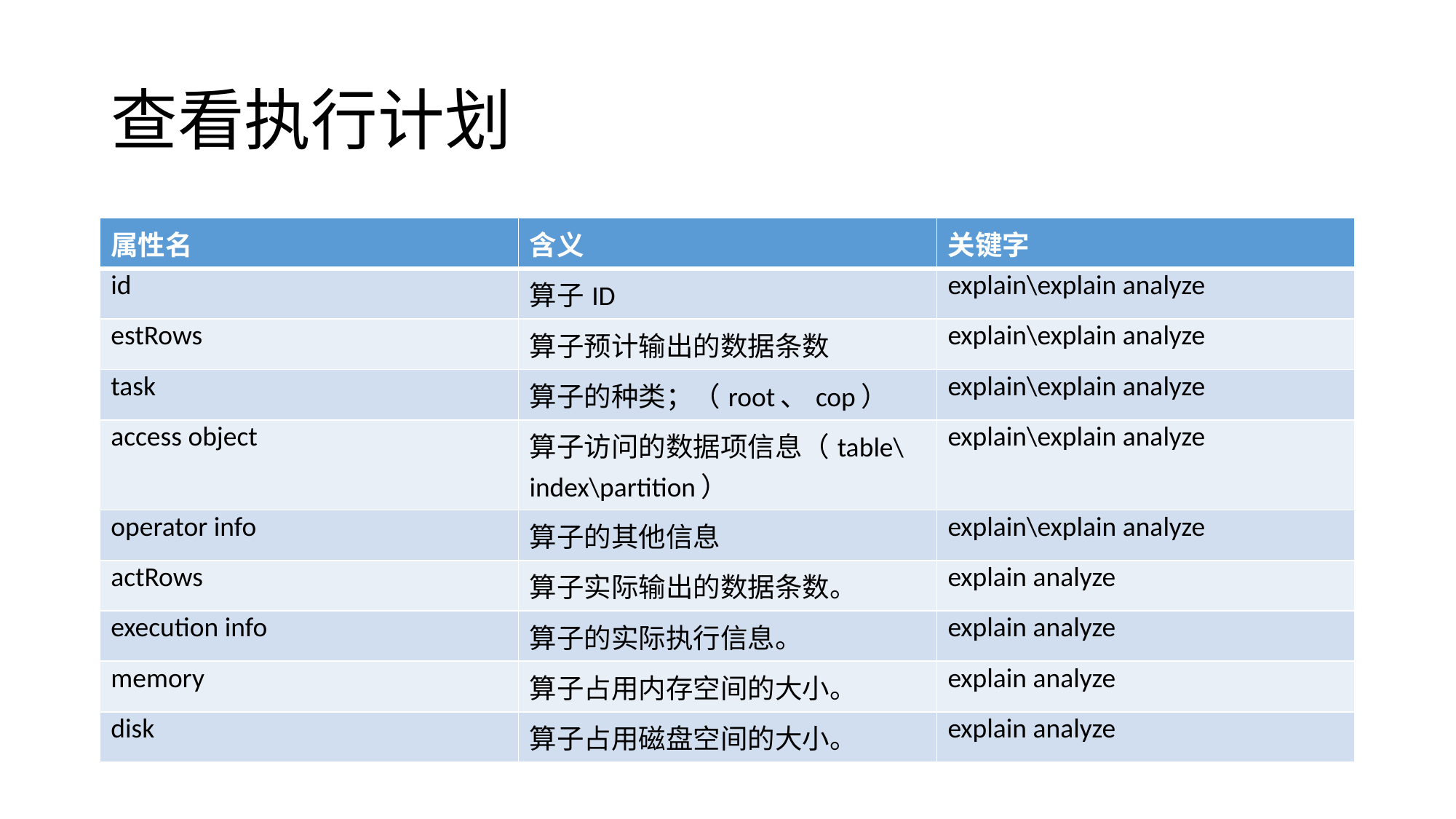

# 查看执行计划
| 属性名 | 含义 | 关键字 |
| --- | --- | --- |
| id | 算子ID | explain\explain analyze |
| estRows | 算子预计输出的数据条数 | explain\explain analyze |
| task | 算子的种类；（root、cop） | explain\explain analyze |
| access object | 算子访问的数据项信息（table\index\partition） | explain\explain analyze |
| operator info | 算子的其他信息 | explain\explain analyze |
| actRows | 算子实际输出的数据条数。 | explain analyze |
| execution info | 算子的实际执行信息。 | explain analyze |
| memory | 算子占用内存空间的大小。 | explain analyze |
| disk | 算子占用磁盘空间的大小。 | explain analyze |